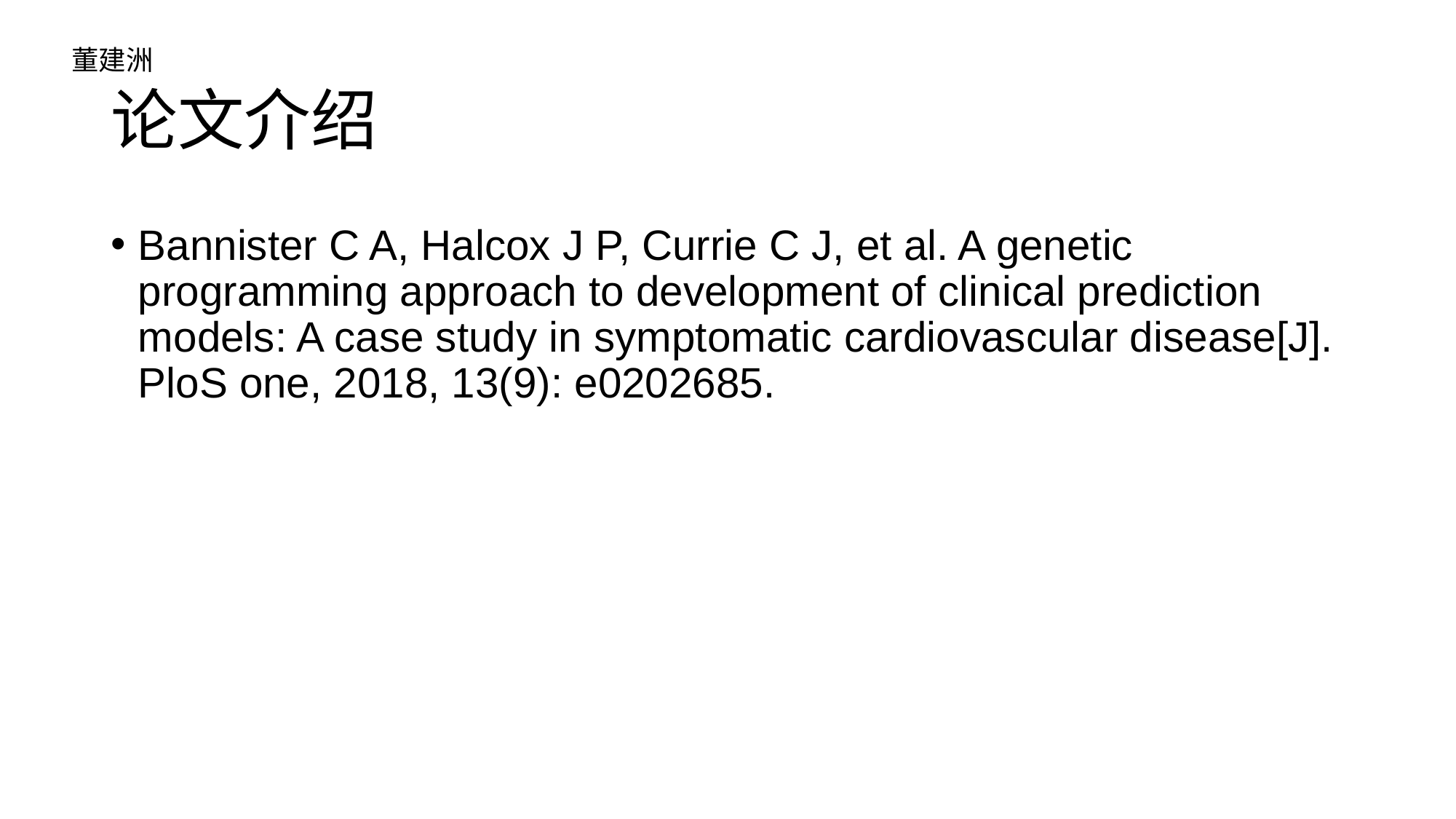

董建洲
# 论文介绍
Bannister C A, Halcox J P, Currie C J, et al. A genetic programming approach to development of clinical prediction models: A case study in symptomatic cardiovascular disease[J]. PloS one, 2018, 13(9): e0202685.